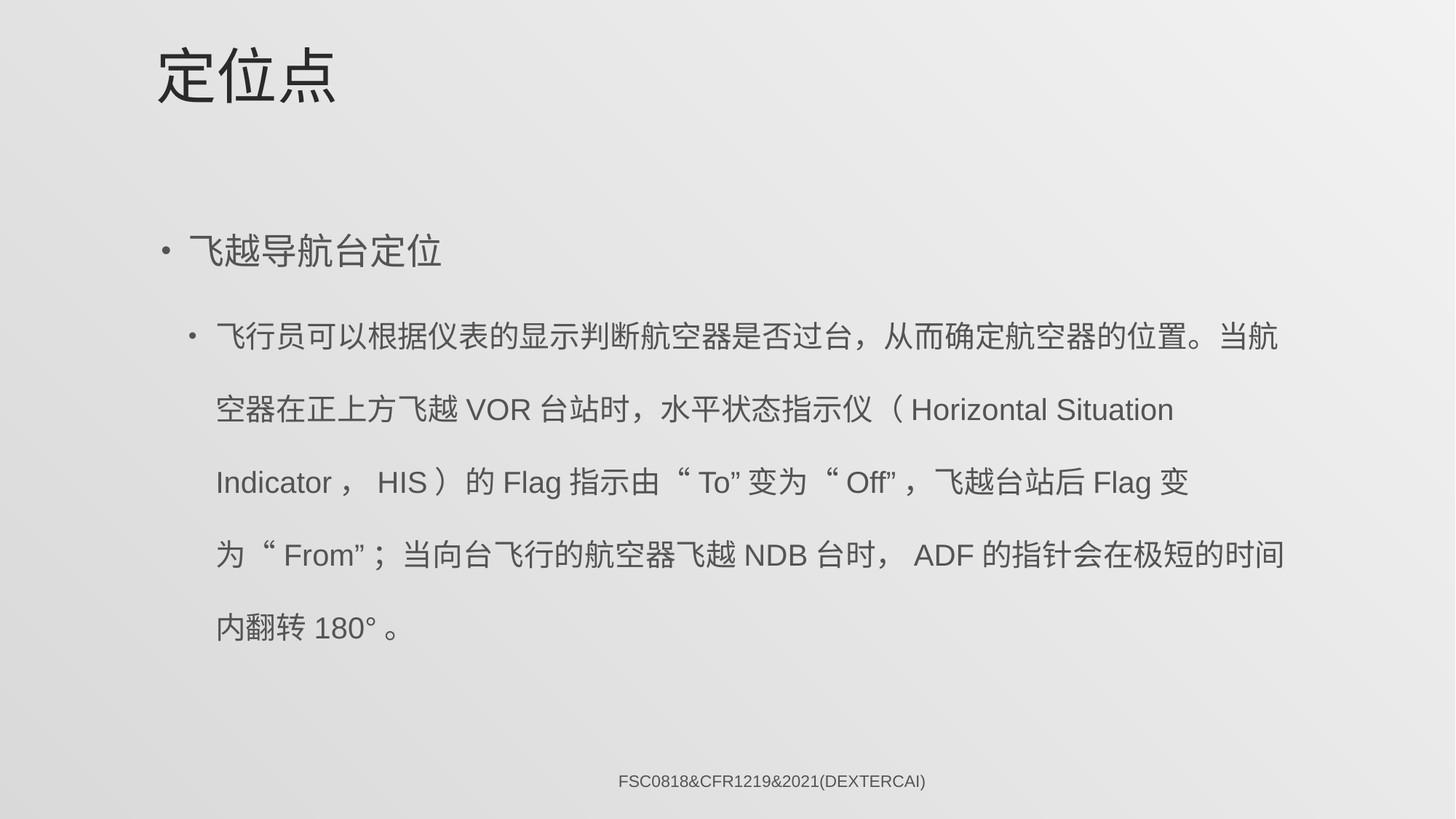

# 定位点
飞越导航台定位
飞行员可以根据仪表的显示判断航空器是否过台，从而确定航空器的位置。当航空器在正上方飞越VOR台站时，水平状态指示仪（Horizontal Situation Indicator，HIS）的Flag指示由“To”变为“Off”，飞越台站后Flag变为“From”；当向台飞行的航空器飞越NDB台时，ADF的指针会在极短的时间内翻转180°。
FSC0818&CFR1219&2021(DexterCai)